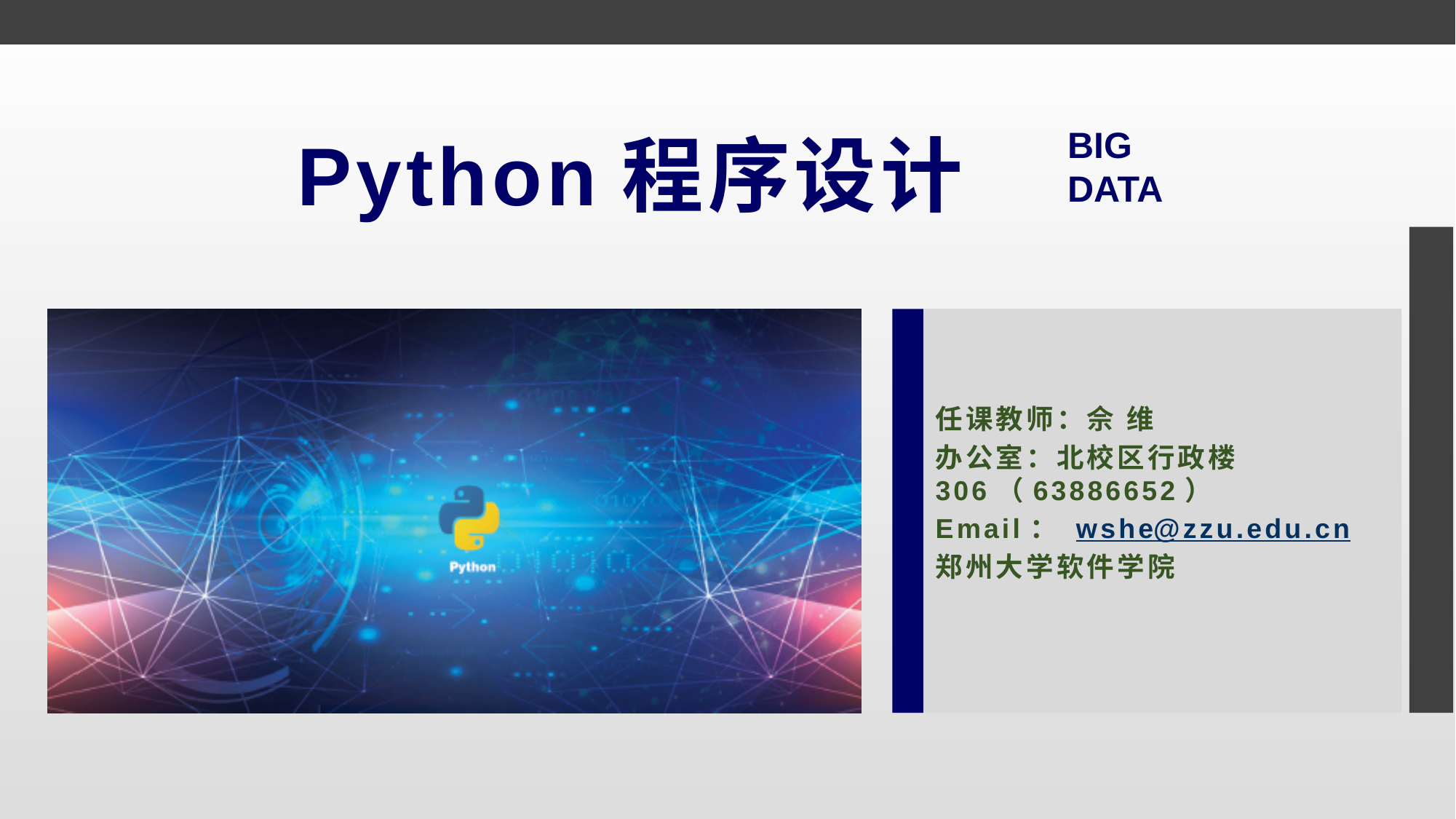

# Python程序设计
任课教师：佘 维
办公室：北校区行政楼306（63886652）
Email： wshe@zzu.edu.cn
郑州大学软件学院